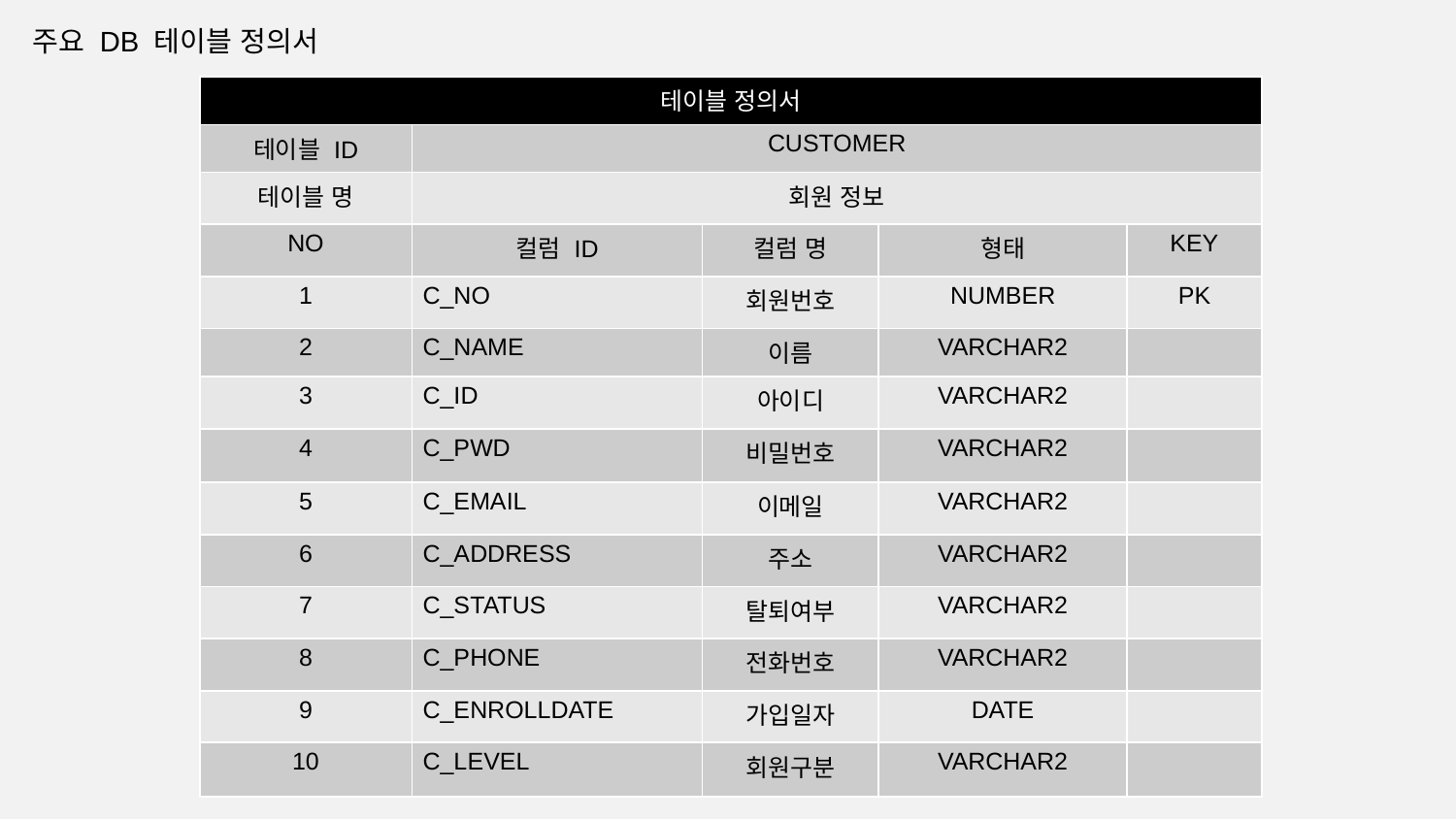

주요 DB 테이블 정의서
| 테이블 정의서 |  |  |  |  |
| --- | --- | --- | --- | --- |
| 테이블 ID | CUSTOMER |  |  |  |
| 테이블 명 | 회원 정보 |  |  |  |
| NO | 컬럼 ID | 컬럼 명 | 형태 | KEY |
| 1 | C\_NO | 회원번호 | NUMBER | PK |
| 2 | C\_NAME | 이름 | VARCHAR2 |  |
| 3 | C\_ID | 아이디 | VARCHAR2 |  |
| 4 | C\_PWD | 비밀번호 | VARCHAR2 |  |
| 5 | C\_EMAIL | 이메일 | VARCHAR2 |  |
| 6 | C\_ADDRESS | 주소 | VARCHAR2 |  |
| 7 | C\_STATUS | 탈퇴여부 | VARCHAR2 |  |
| 8 | C\_PHONE | 전화번호 | VARCHAR2 |  |
| 9 | C\_ENROLLDATE | 가입일자 | DATE |  |
| 10 | C\_LEVEL | 회원구분 | VARCHAR2 |  |